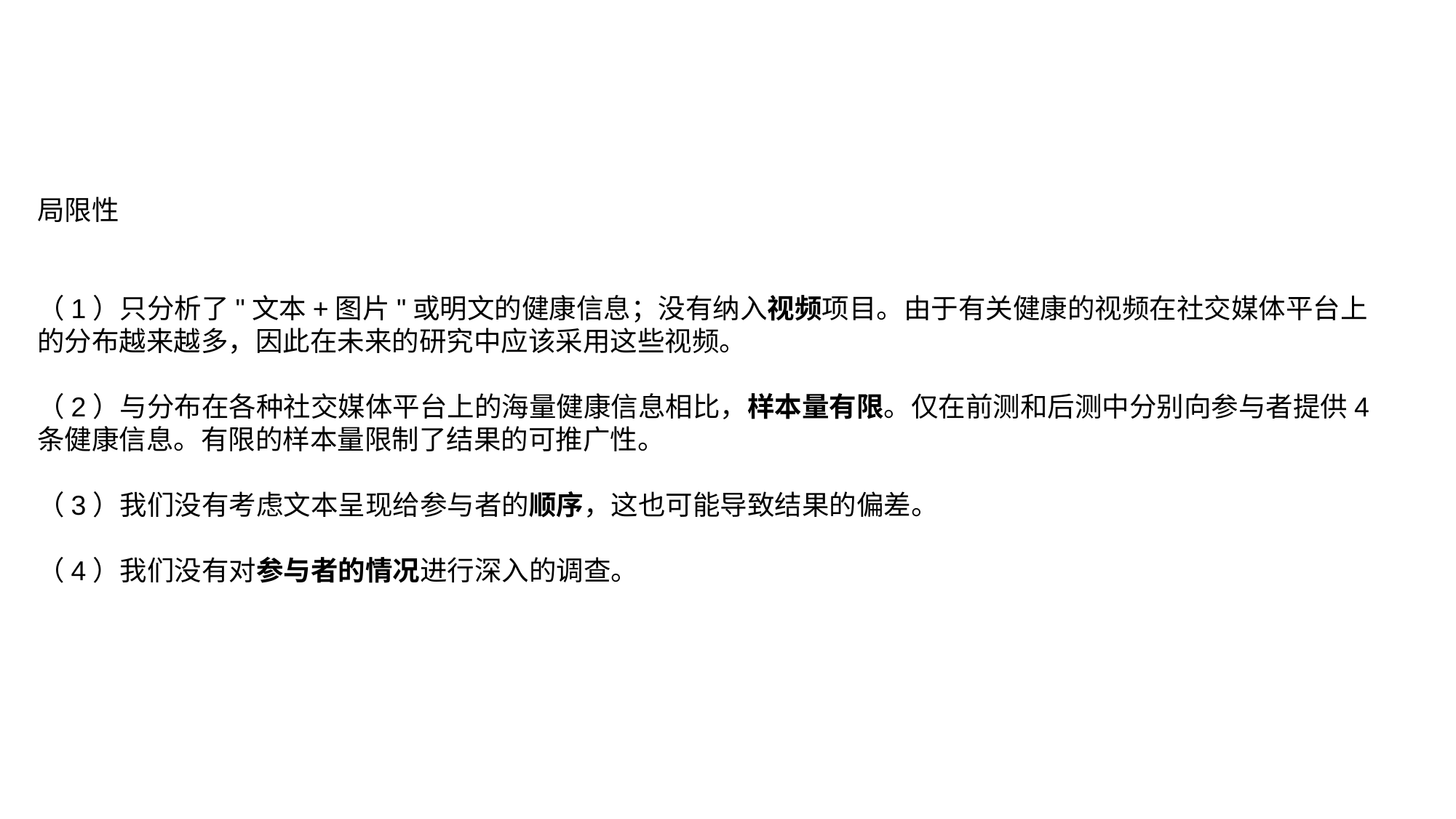

局限性

（1）只分析了"文本+图片"或明文的健康信息；没有纳入视频项目。由于有关健康的视频在社交媒体平台上的分布越来越多，因此在未来的研究中应该采用这些视频。

（2）与分布在各种社交媒体平台上的海量健康信息相比，样本量有限。仅在前测和后测中分别向参与者提供4条健康信息。有限的样本量限制了结果的可推广性。

（3）我们没有考虑文本呈现给参与者的顺序，这也可能导致结果的偏差。

（4）我们没有对参与者的情况进行深入的调查。